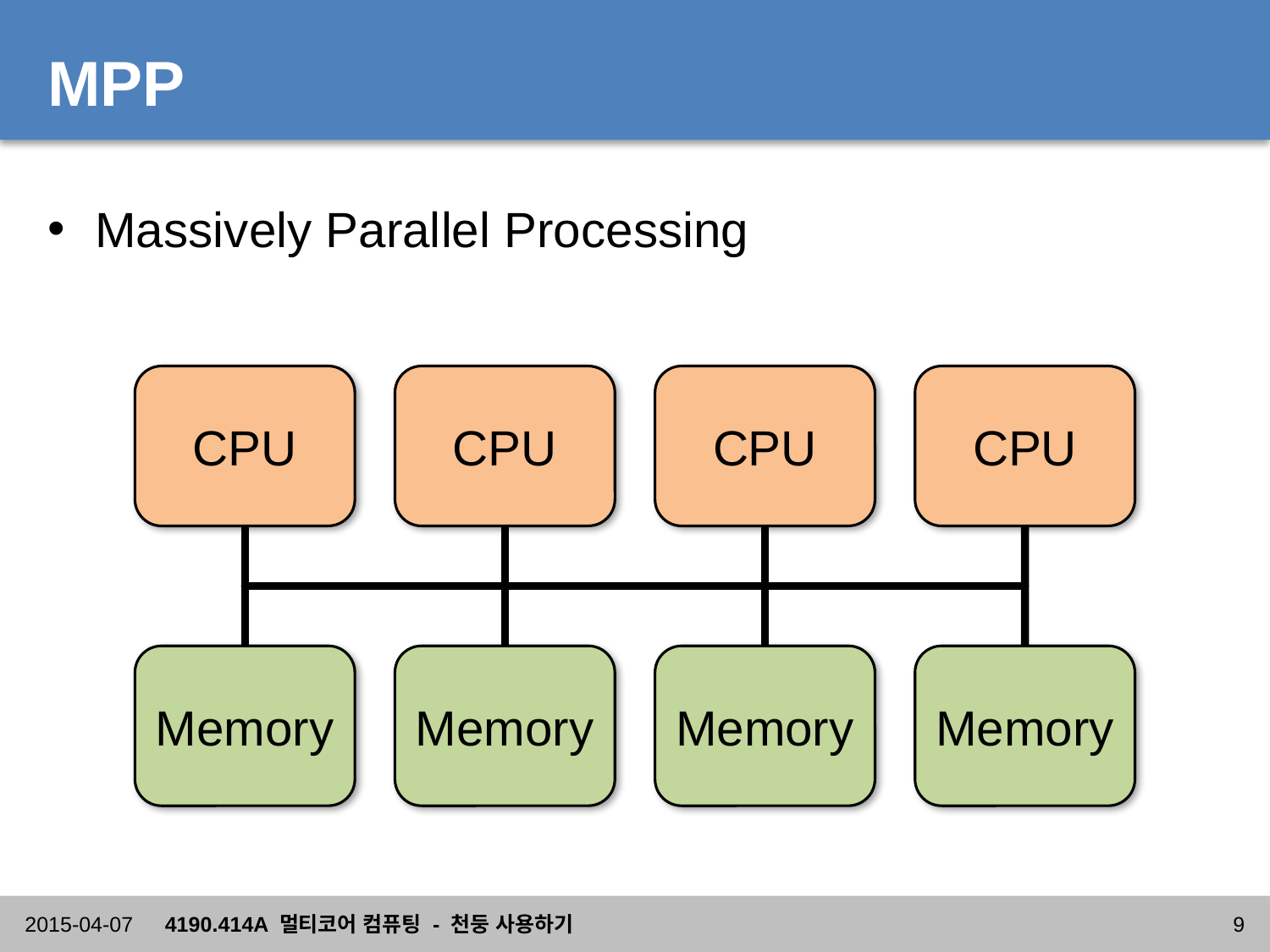

# MPP
Massively Parallel Processing
CPU
CPU
CPU
CPU
Memory
Memory
Memory
Memory
2015-04-07
4190.414A 멀티코어 컴퓨팅 - 천둥 사용하기
9